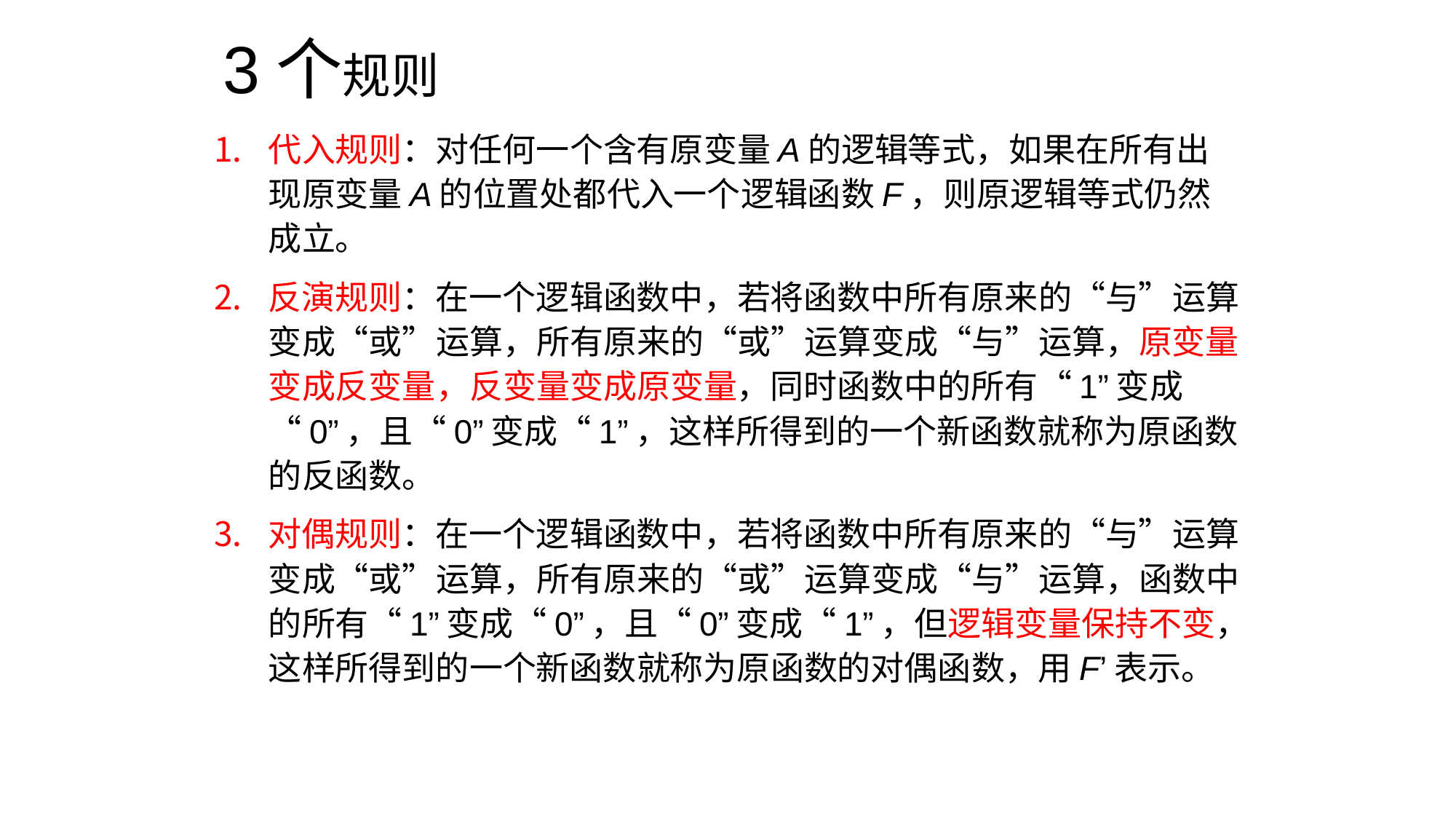

# 3个规则
代入规则：对任何一个含有原变量A的逻辑等式，如果在所有出现原变量A的位置处都代入一个逻辑函数F，则原逻辑等式仍然成立。
反演规则：在一个逻辑函数中，若将函数中所有原来的“与”运算变成“或”运算，所有原来的“或”运算变成“与”运算，原变量变成反变量，反变量变成原变量，同时函数中的所有“1”变成“0”，且“0”变成“1”，这样所得到的一个新函数就称为原函数的反函数。
对偶规则：在一个逻辑函数中，若将函数中所有原来的“与”运算变成“或”运算，所有原来的“或”运算变成“与”运算，函数中的所有“1”变成“0”，且“0”变成“1”，但逻辑变量保持不变，这样所得到的一个新函数就称为原函数的对偶函数，用F’表示。